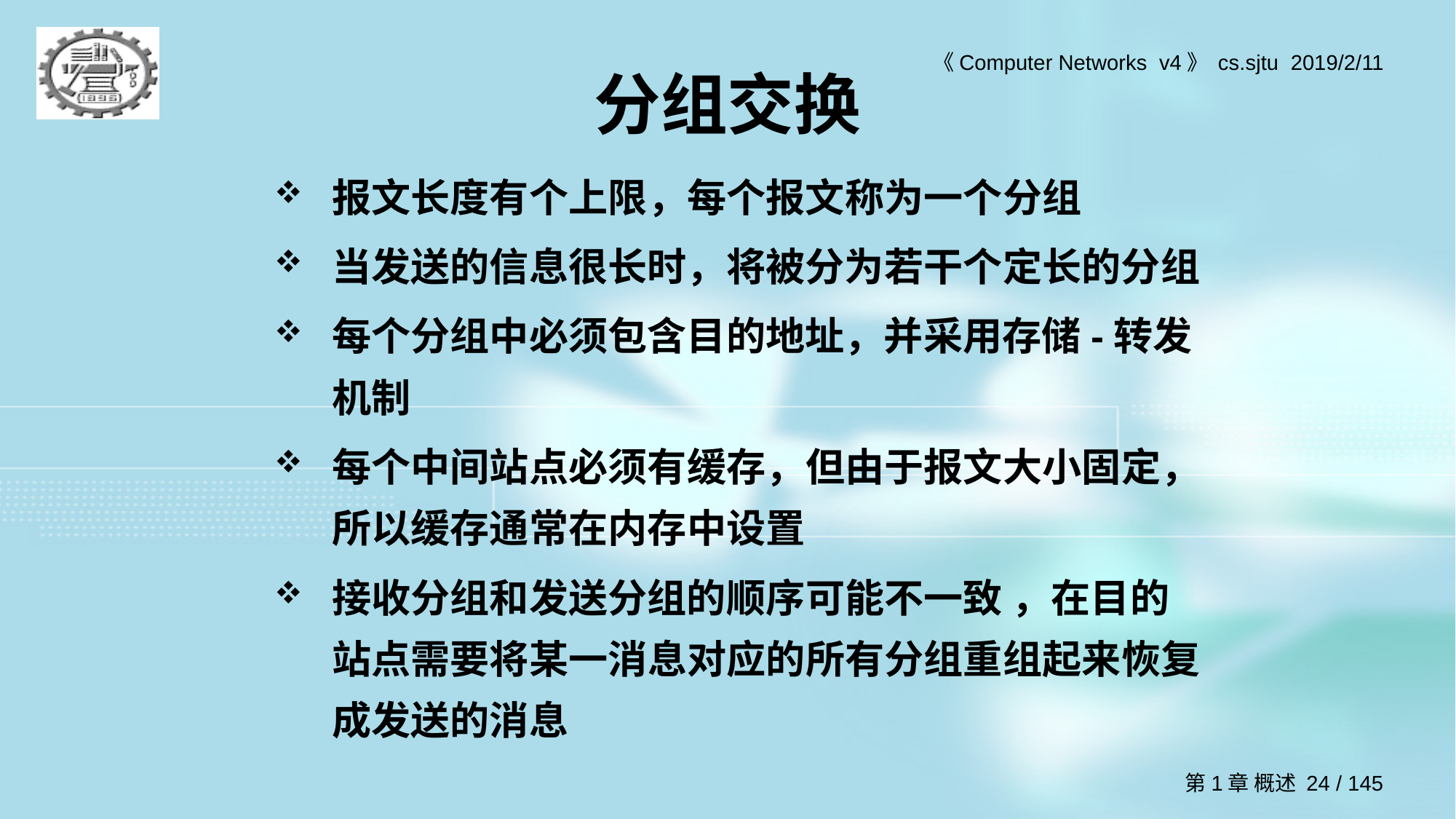

# 分组交换
报文长度有个上限，每个报文称为一个分组
当发送的信息很长时，将被分为若干个定长的分组
每个分组中必须包含目的地址，并采用存储-转发机制
每个中间站点必须有缓存，但由于报文大小固定，所以缓存通常在内存中设置
接收分组和发送分组的顺序可能不一致 ，在目的站点需要将某一消息对应的所有分组重组起来恢复成发送的消息